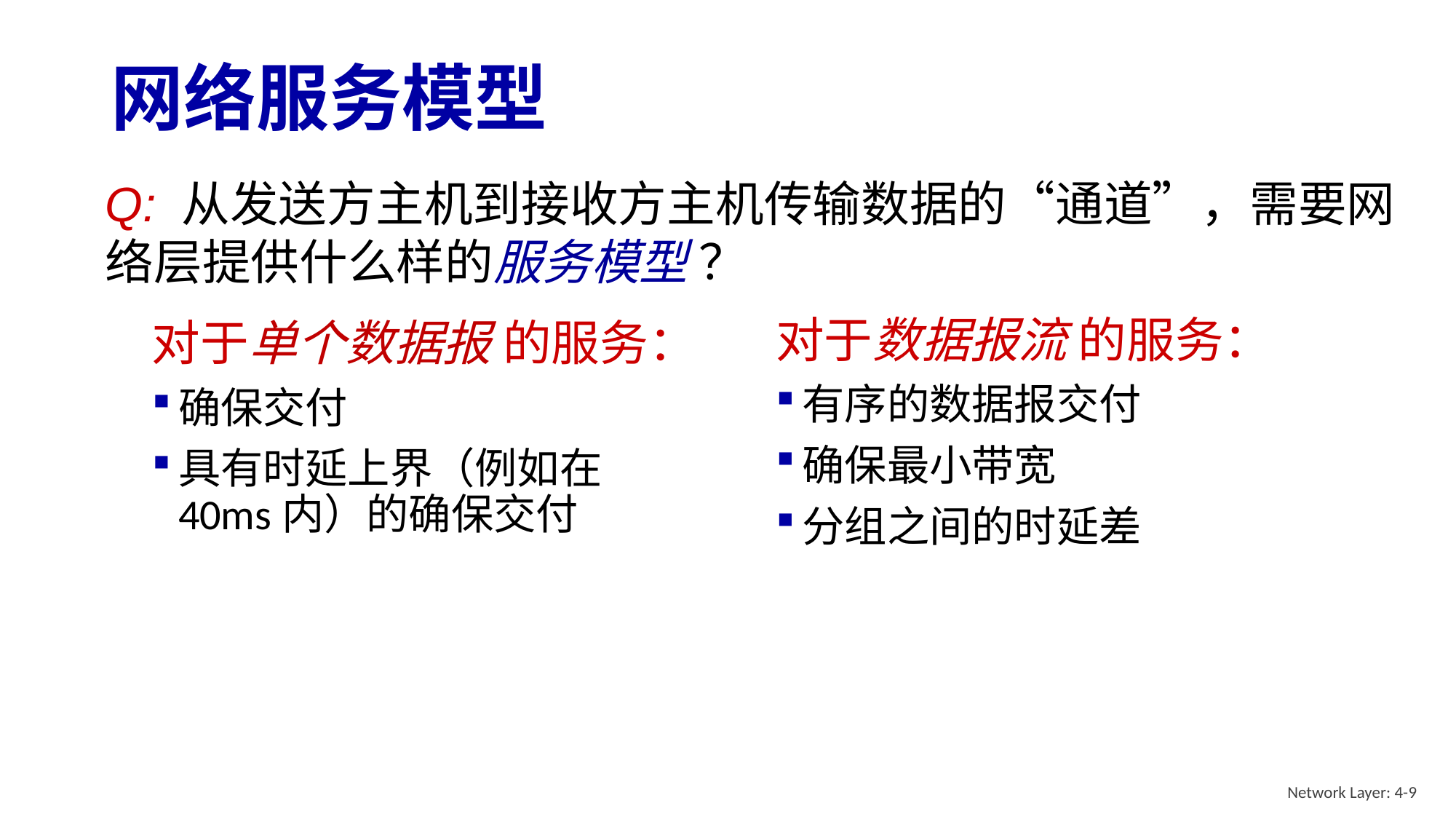

# 网络服务模型
Q: 从发送方主机到接收方主机传输数据的“通道”，需要网络层提供什么样的服务模型 ？
对于数据报流 的服务：
有序的数据报交付
确保最小带宽
分组之间的时延差

对于单个数据报 的服务：
确保交付
具有时延上界（例如在40ms内）的确保交付

Network Layer: 4-9